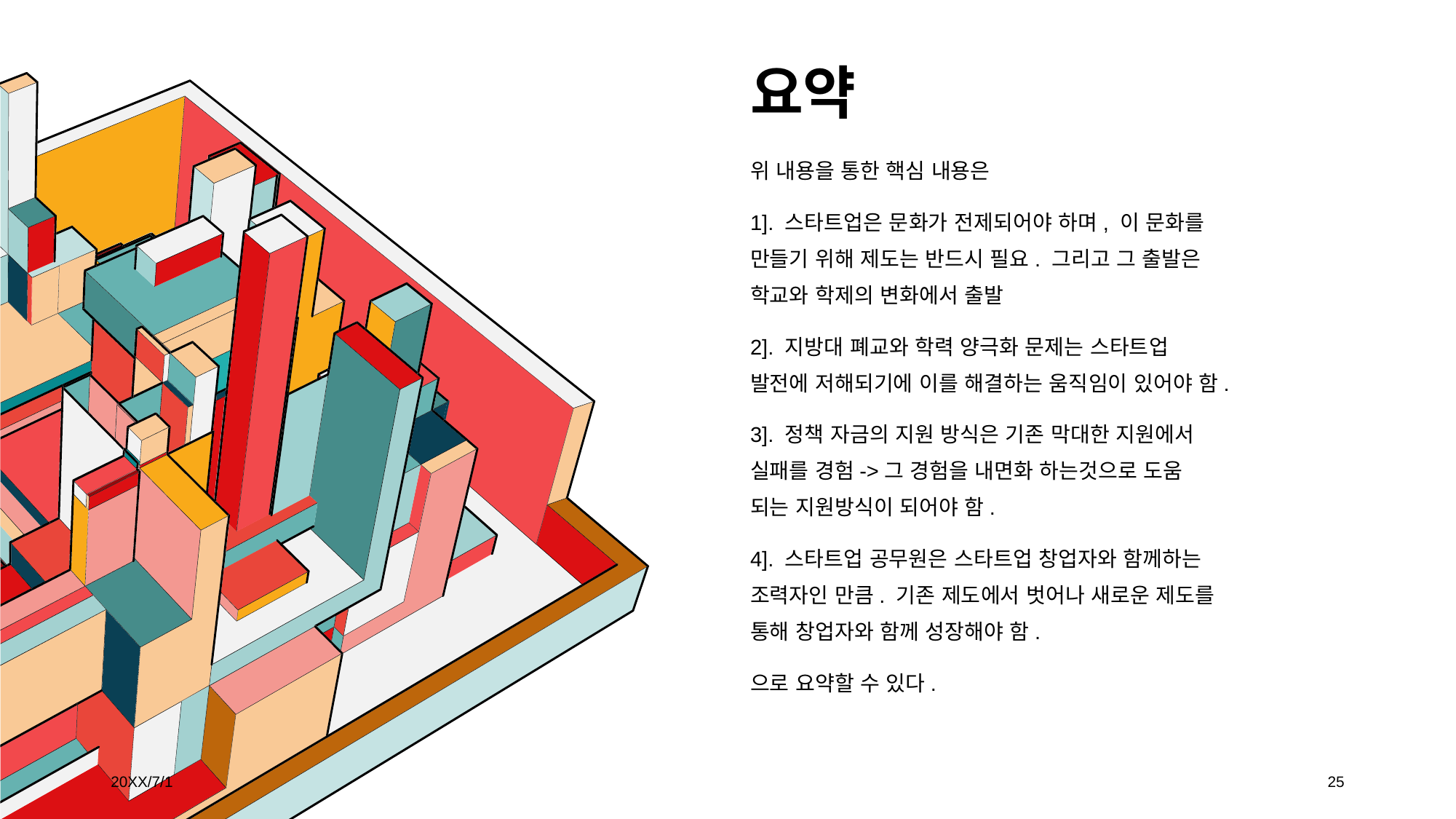

# 요약
위 내용을 통한 핵심 내용은
1]. 스타트업은 문화가 전제되어야 하며, 이 문화를 만들기 위해 제도는 반드시 필요. 그리고 그 출발은 학교와 학제의 변화에서 출발
2]. 지방대 폐교와 학력 양극화 문제는 스타트업 발전에 저해되기에 이를 해결하는 움직임이 있어야 함.
3]. 정책 자금의 지원 방식은 기존 막대한 지원에서 실패를 경험->그 경험을 내면화 하는것으로 도움 되는 지원방식이 되어야 함.
4]. 스타트업 공무원은 스타트업 창업자와 함께하는 조력자인 만큼. 기존 제도에서 벗어나 새로운 제도를 통해 창업자와 함께 성장해야 함.
으로 요약할 수 있다.
20XX/7/1
25